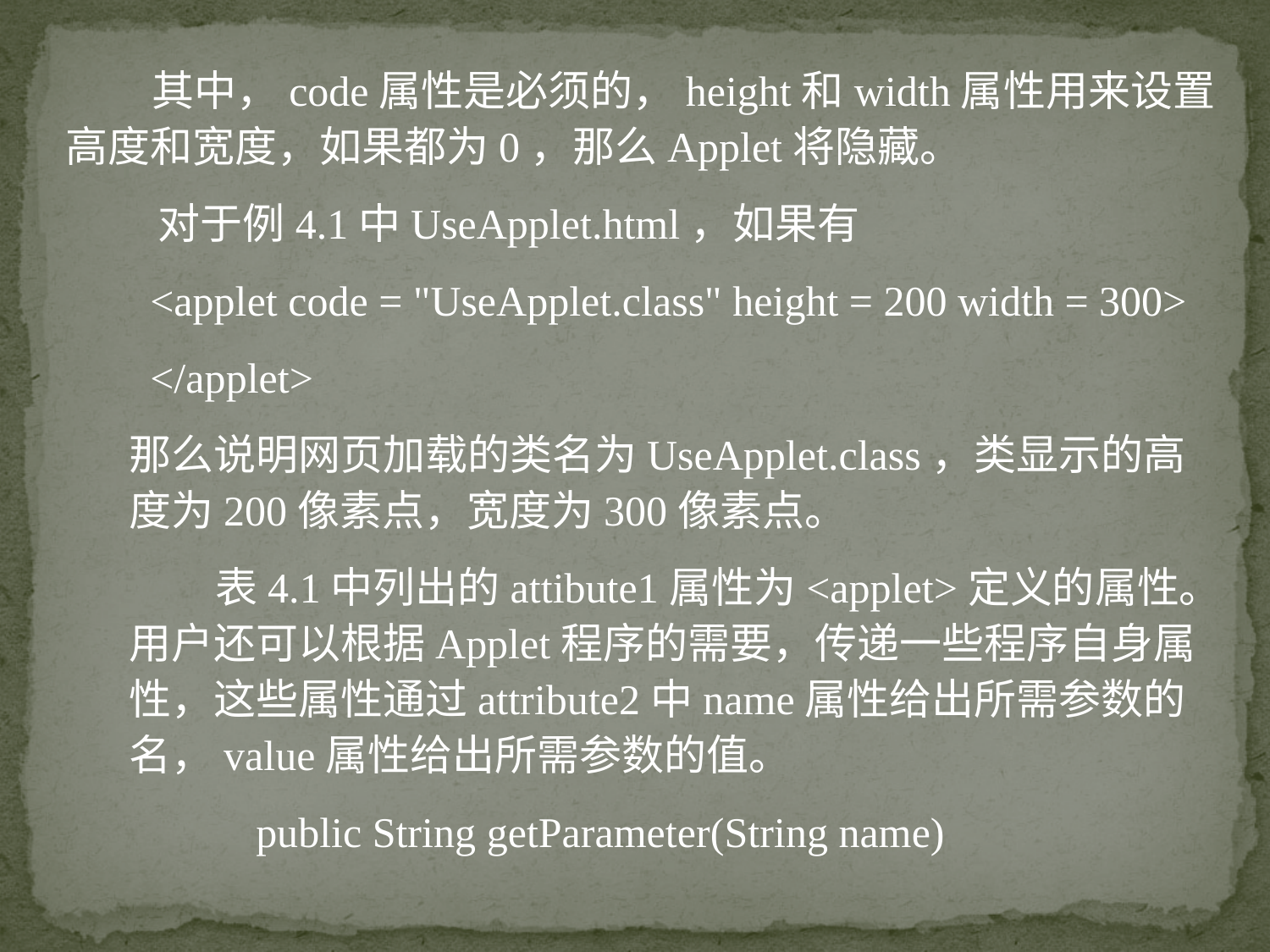

其中，code属性是必须的，height和width属性用来设置高度和宽度，如果都为0，那么Applet将隐藏。
  对于例4.1中UseApplet.html，如果有
  <applet code = "UseApplet.class" height = 200 width = 300>
  </applet>
那么说明网页加载的类名为UseApplet.class，类显示的高度为200像素点，宽度为300像素点。
        表4.1中列出的attibute1属性为<applet>定义的属性。用户还可以根据Applet程序的需要，传递一些程序自身属性，这些属性通过attribute2中name属性给出所需参数的名，value属性给出所需参数的值。
	public String getParameter(String name)